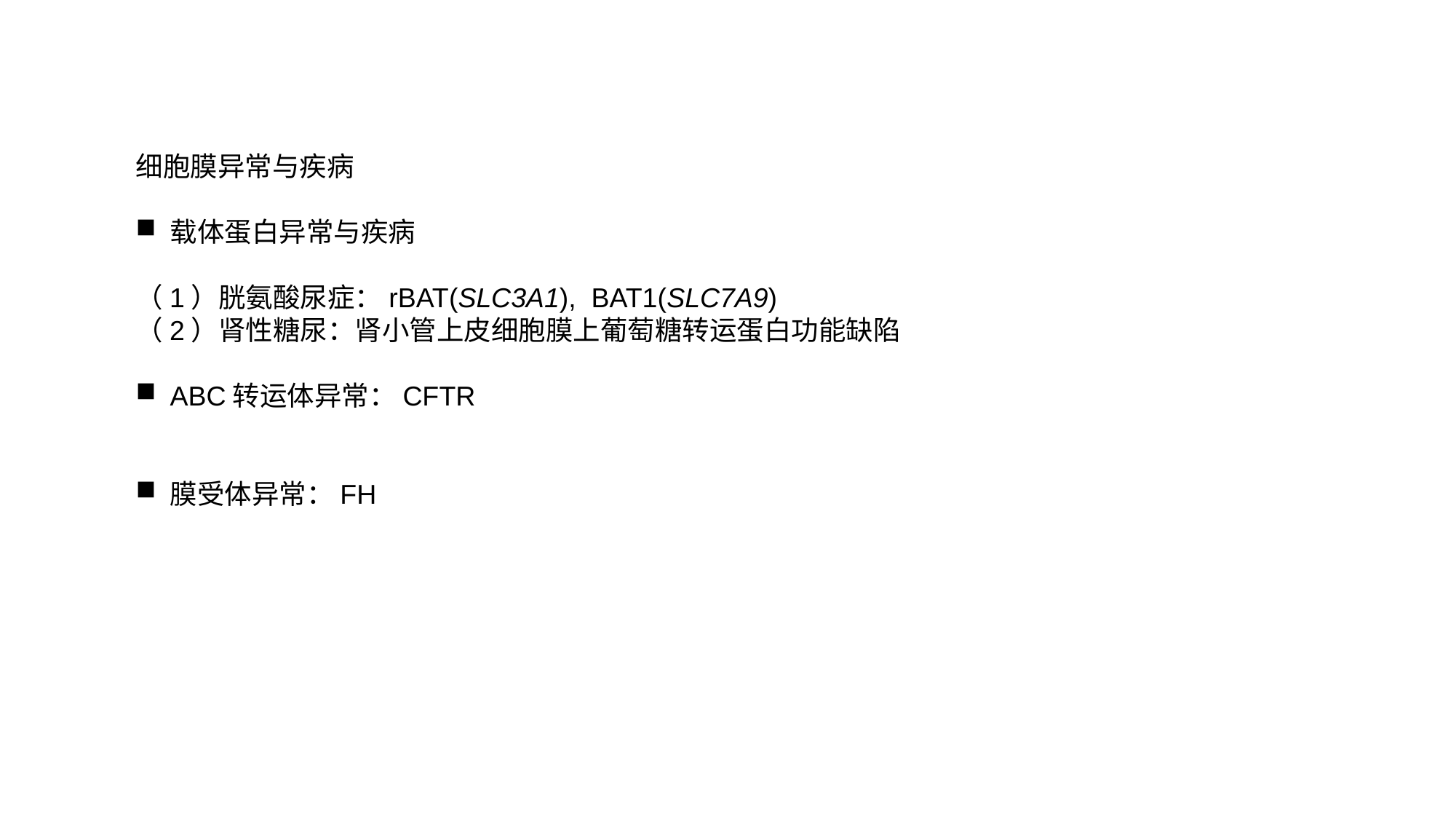

细胞膜异常与疾病

载体蛋白异常与疾病

（1）胱氨酸尿症：rBAT(SLC3A1),  BAT1(SLC7A9)
（2）肾性糖尿：肾小管上皮细胞膜上葡萄糖转运蛋白功能缺陷

ABC转运体异常：CFTR

膜受体异常：FH